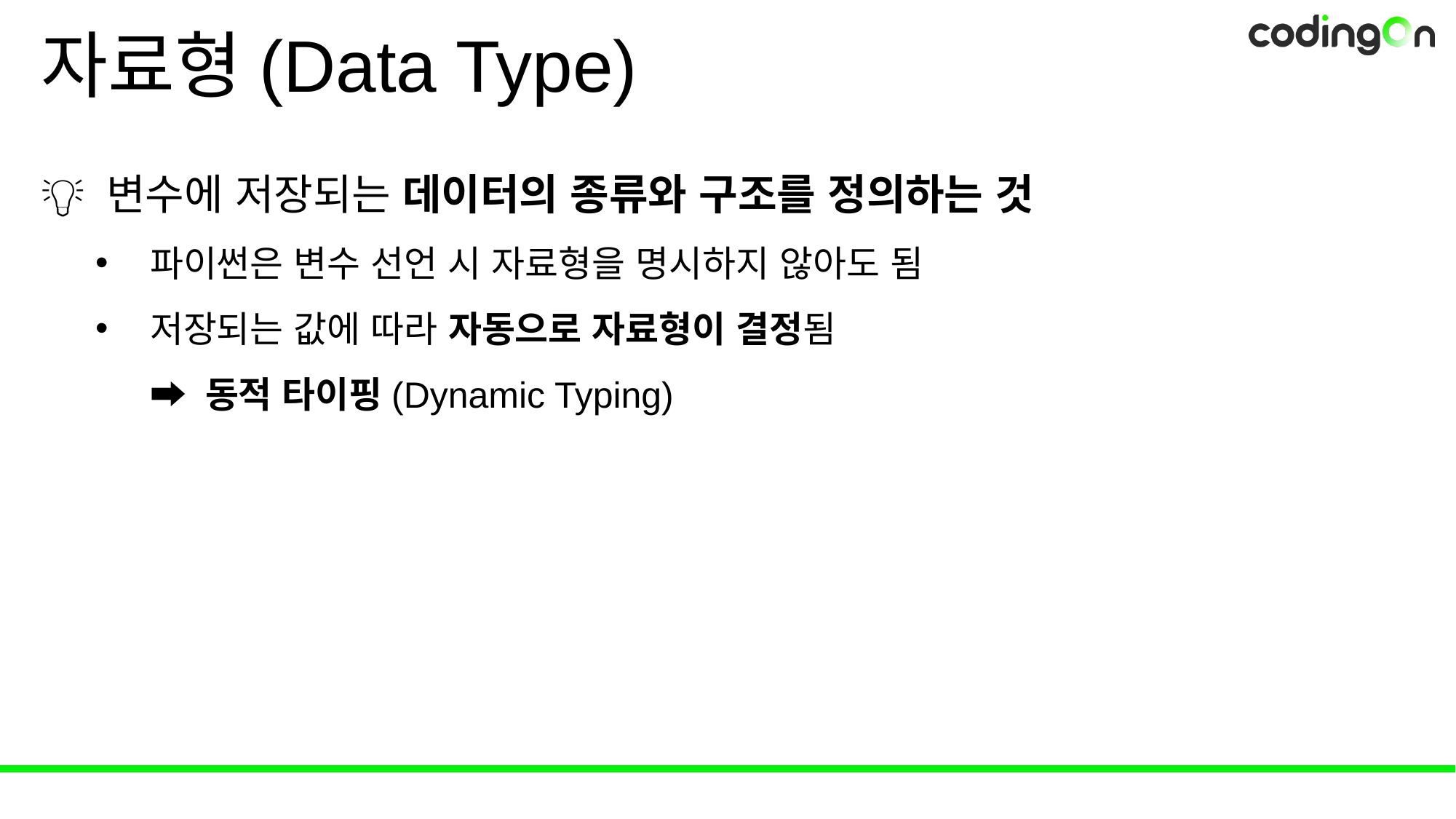

# 자료형(Data Type)
💡 변수에 저장되는 데이터의 종류와 구조를 정의하는 것
파이썬은 변수 선언 시 자료형을 명시하지 않아도 됨
저장되는 값에 따라 자동으로 자료형이 결정됨
➡️ 동적 타이핑(Dynamic Typing)